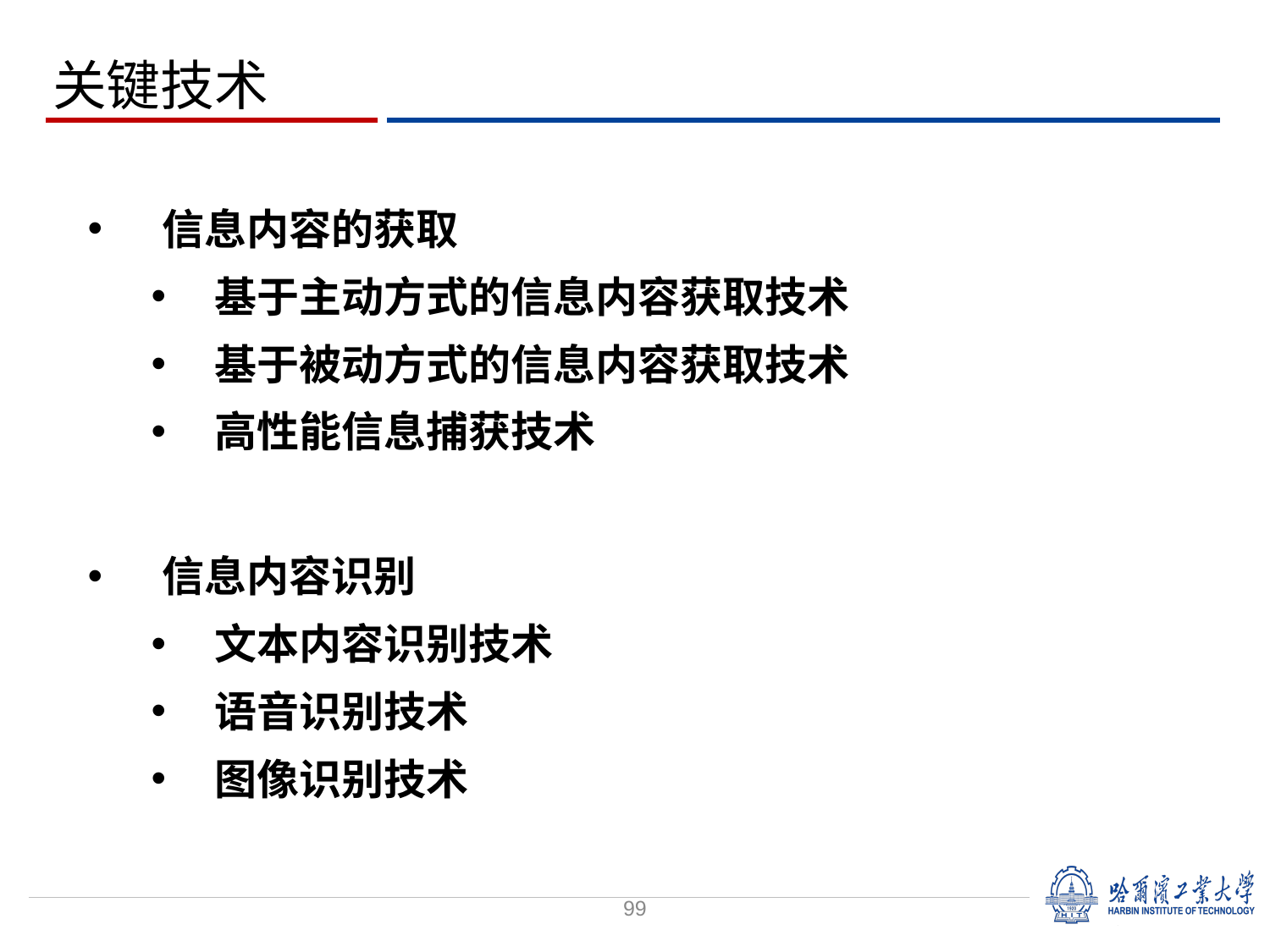

关键技术
信息内容的获取
基于主动方式的信息内容获取技术
基于被动方式的信息内容获取技术
高性能信息捕获技术

信息内容识别
文本内容识别技术
语音识别技术
图像识别技术

99